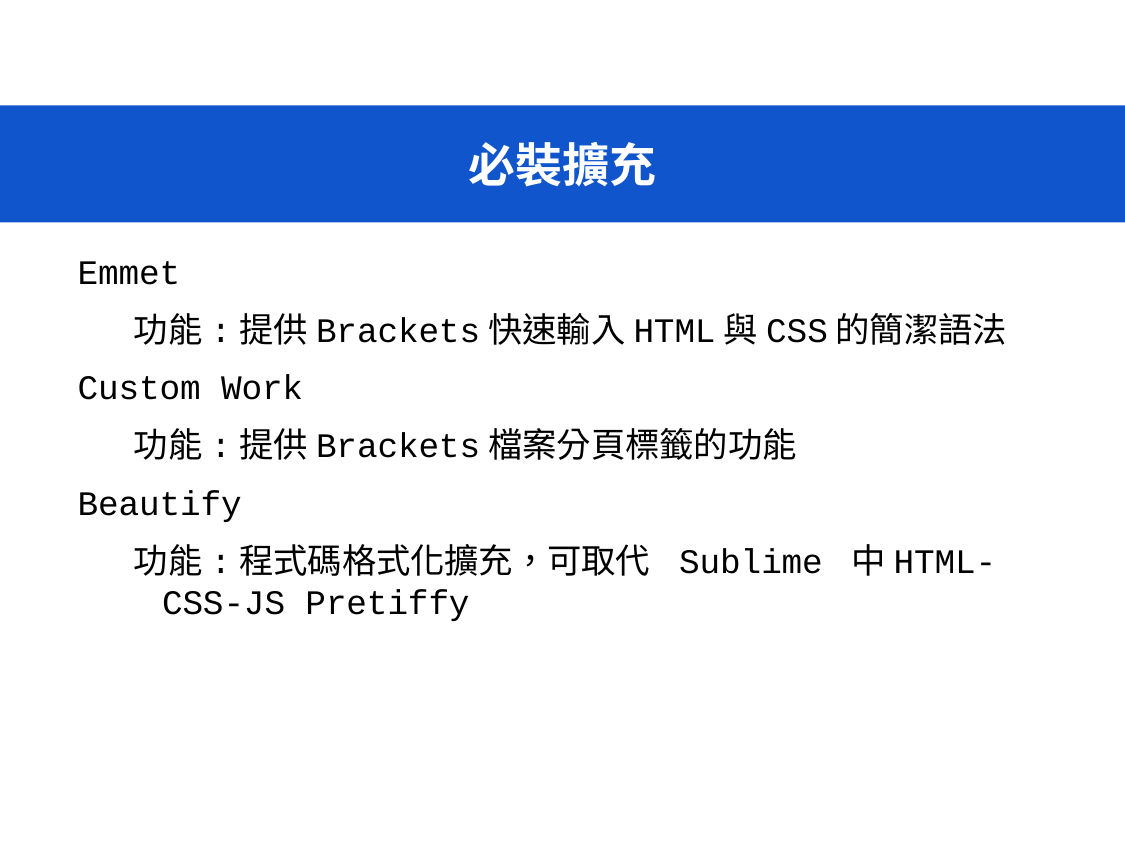

# 必裝擴充
Emmet
功能:提供Brackets快速輸入HTML與CSS的簡潔語法
Custom Work
功能:提供Brackets檔案分頁標籤的功能
Beautify
功能:程式碼格式化擴充，可取代 Sublime 中HTML-CSS-JS Pretiffy